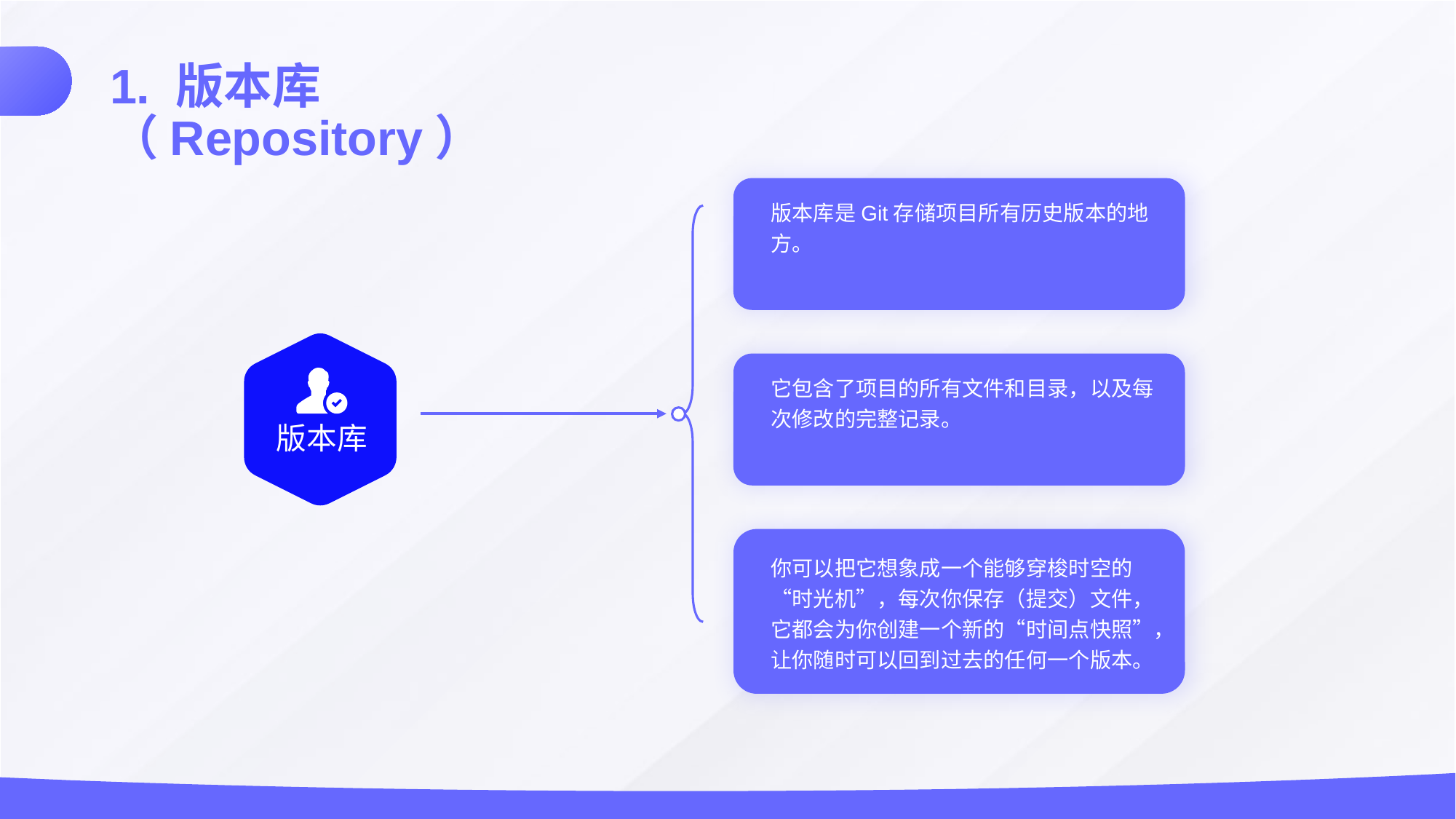

1. 版本库（Repository）

版本库是Git存储项目所有历史版本的地方。

它包含了项目的所有文件和目录，以及每次修改的完整记录。

版本库

你可以把它想象成一个能够穿梭时空的“时光机”，每次你保存（提交）文件，它都会为你创建一个新的“时间点快照”，让你随时可以回到过去的任何一个版本。